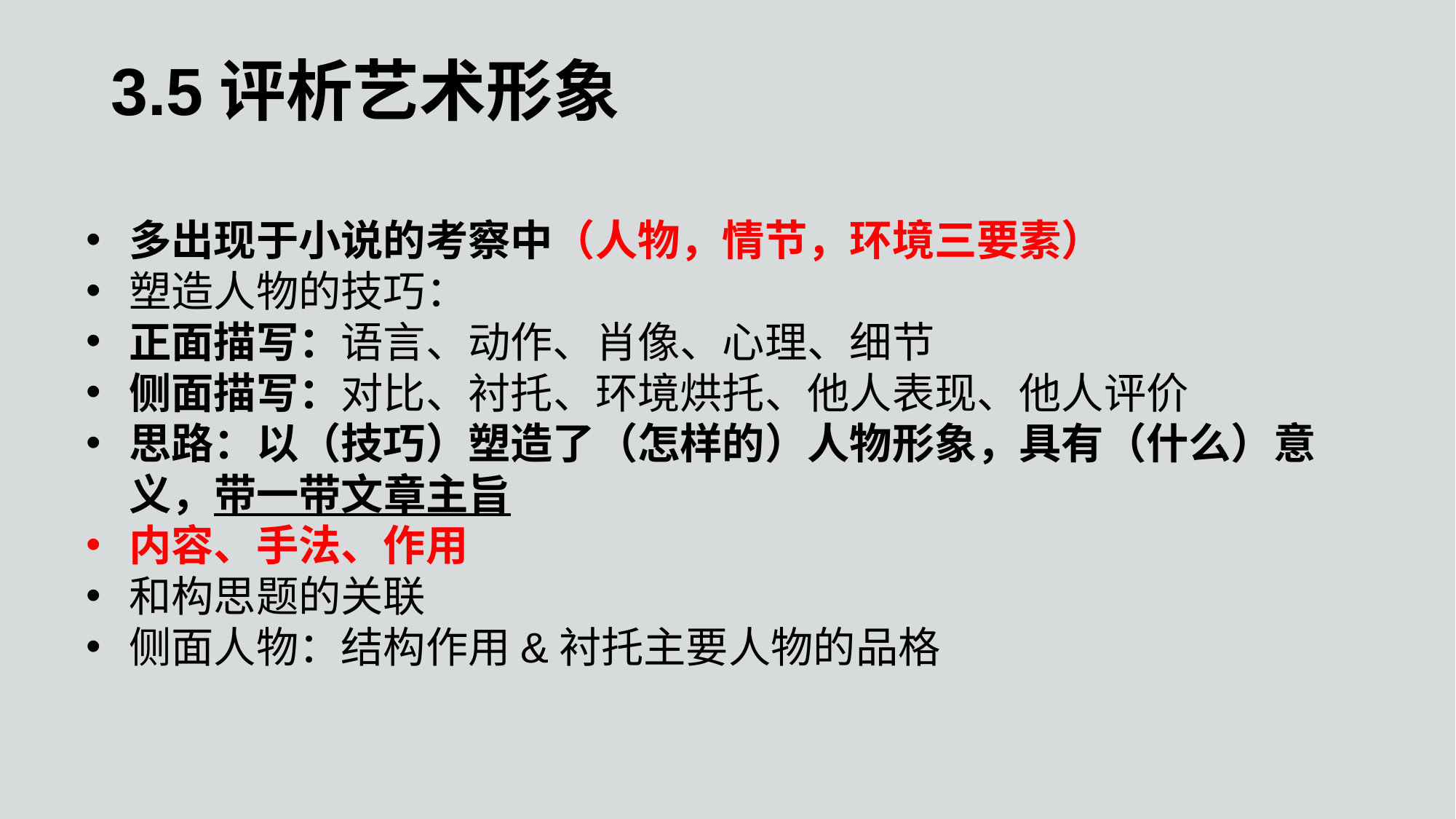

3.5评析艺术形象
多出现于小说的考察中（人物，情节，环境三要素）
塑造人物的技巧：
正面描写：语言、动作、肖像、心理、细节
侧面描写：对比、衬托、环境烘托、他人表现、他人评价
思路：以（技巧）塑造了（怎样的）人物形象，具有（什么）意义，带一带文章主旨
内容、手法、作用
和构思题的关联
侧面人物：结构作用&衬托主要人物的品格